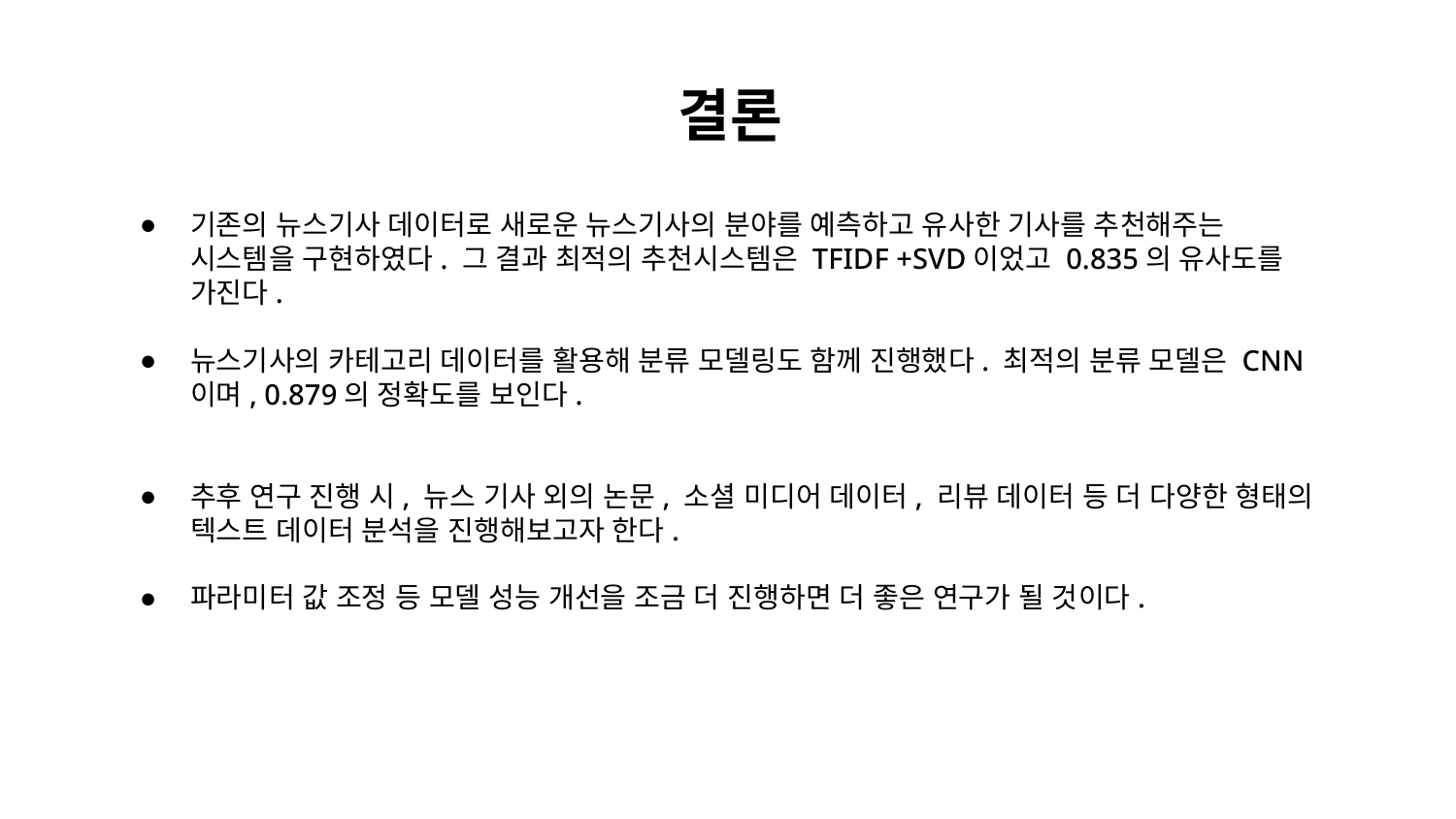

# 결론

기존의 뉴스기사 데이터로 새로운 뉴스기사의 분야를 예측하고 유사한 기사를 추천해주는 시스템을 구현하였다. 그 결과 최적의 추천시스템은 TFIDF +SVD이었고 0.835의 유사도를 가진다.

뉴스기사의 카테고리 데이터를 활용해 분류 모델링도 함께 진행했다. 최적의 분류 모델은 CNN이며, 0.879의 정확도를 보인다.

추후 연구 진행 시, 뉴스 기사 외의 논문, 소셜 미디어 데이터, 리뷰 데이터 등 더 다양한 형태의 텍스트 데이터 분석을 진행해보고자 한다.

파라미터 값 조정 등 모델 성능 개선을 조금 더 진행하면 더 좋은 연구가 될 것이다.